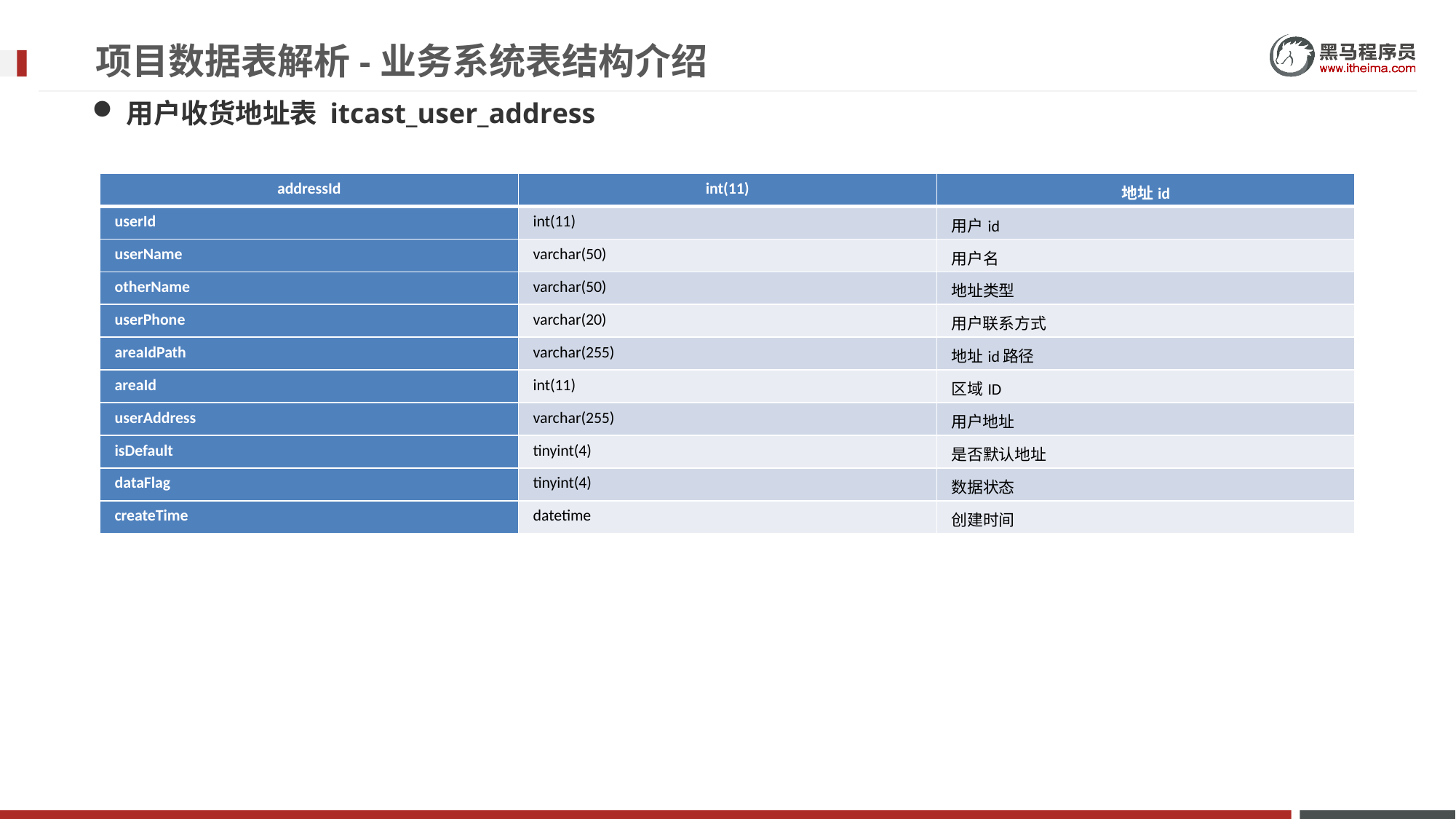

# 项目数据表解析-业务系统表结构介绍
用户收货地址表 itcast_user_address

| addressId | int(11) | 地址id |
| --- | --- | --- |
| userId | int(11) | 用户id |
| userName | varchar(50) | 用户名 |
| otherName | varchar(50) | 地址类型 |
| userPhone | varchar(20) | 用户联系方式 |
| areaIdPath | varchar(255) | 地址id路径 |
| areaId | int(11) | 区域ID |
| userAddress | varchar(255) | 用户地址 |
| isDefault | tinyint(4) | 是否默认地址 |
| dataFlag | tinyint(4) | 数据状态 |
| createTime | datetime | 创建时间 |